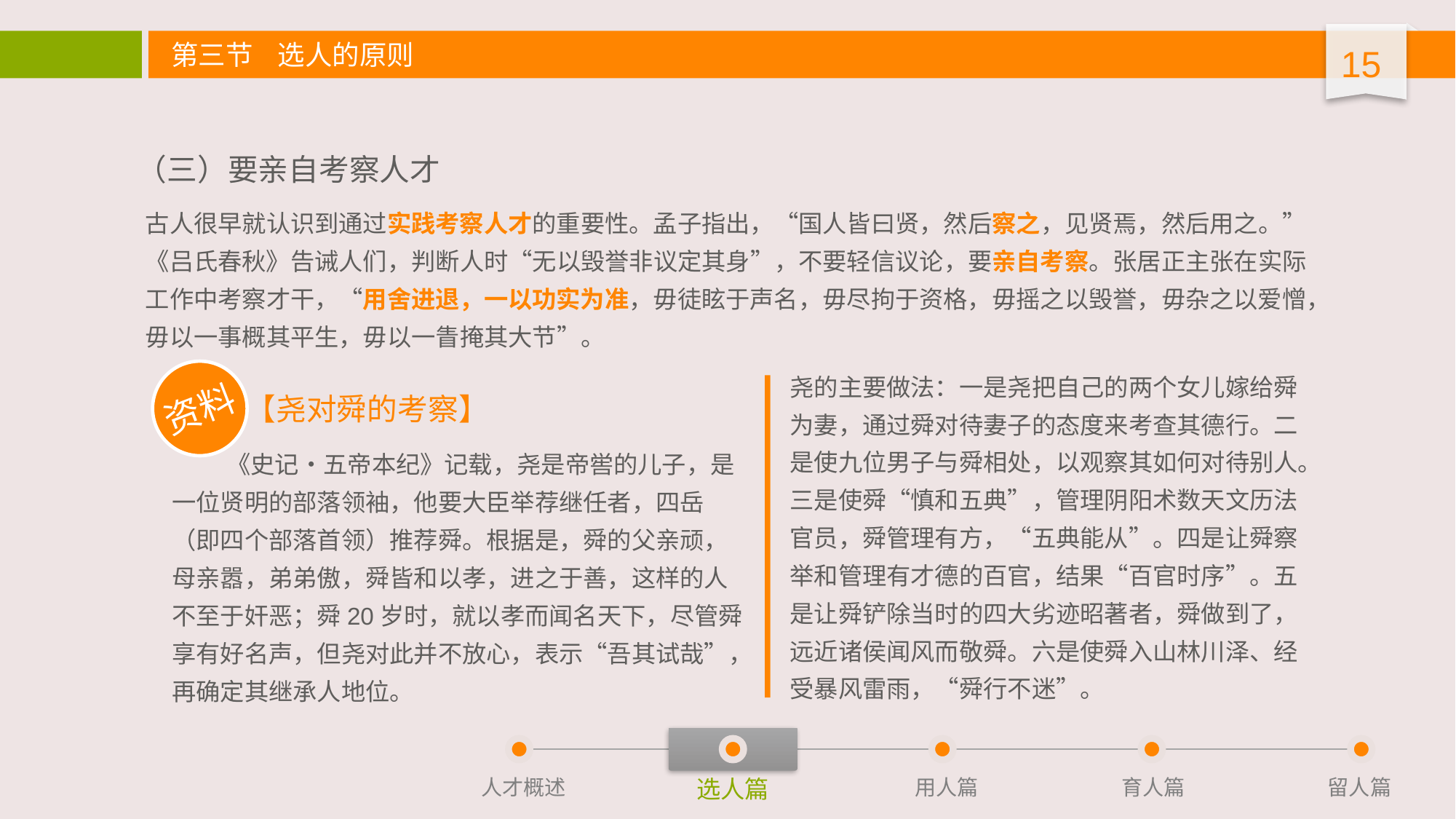

（三）要亲自考察人才
古人很早就认识到通过实践考察人才的重要性。孟子指出，“国人皆曰贤，然后察之，见贤焉，然后用之。”《吕氏春秋》告诫人们，判断人时“无以毁誉非议定其身”，不要轻信议论，要亲自考察。张居正主张在实际工作中考察才干，“用舍进退，一以功实为准，毋徒眩于声名，毋尽拘于资格，毋摇之以毁誉，毋杂之以爱憎，毋以一事概其平生，毋以一眚掩其大节”。
尧的主要做法：一是尧把自己的两个女儿嫁给舜为妻，通过舜对待妻子的态度来考查其德行。二是使九位男子与舜相处，以观察其如何对待别人。三是使舜“慎和五典”，管理阴阳术数天文历法官员，舜管理有方，“五典能从”。四是让舜察举和管理有才德的百官，结果“百官时序”。五是让舜铲除当时的四大劣迹昭著者，舜做到了，远近诸侯闻风而敬舜。六是使舜入山林川泽、经受暴风雷雨，“舜行不迷”。

资料
【尧对舜的考察】

《史记•五帝本纪》记载，尧是帝喾的儿子，是一位贤明的部落领袖，他要大臣举荐继任者，四岳（即四个部落首领）推荐舜。根据是，舜的父亲顽，母亲嚣，弟弟傲，舜皆和以孝，进之于善，这样的人不至于奸恶；舜20岁时，就以孝而闻名天下，尽管舜享有好名声，但尧对此并不放心，表示“吾其试哉”，再确定其继承人地位。